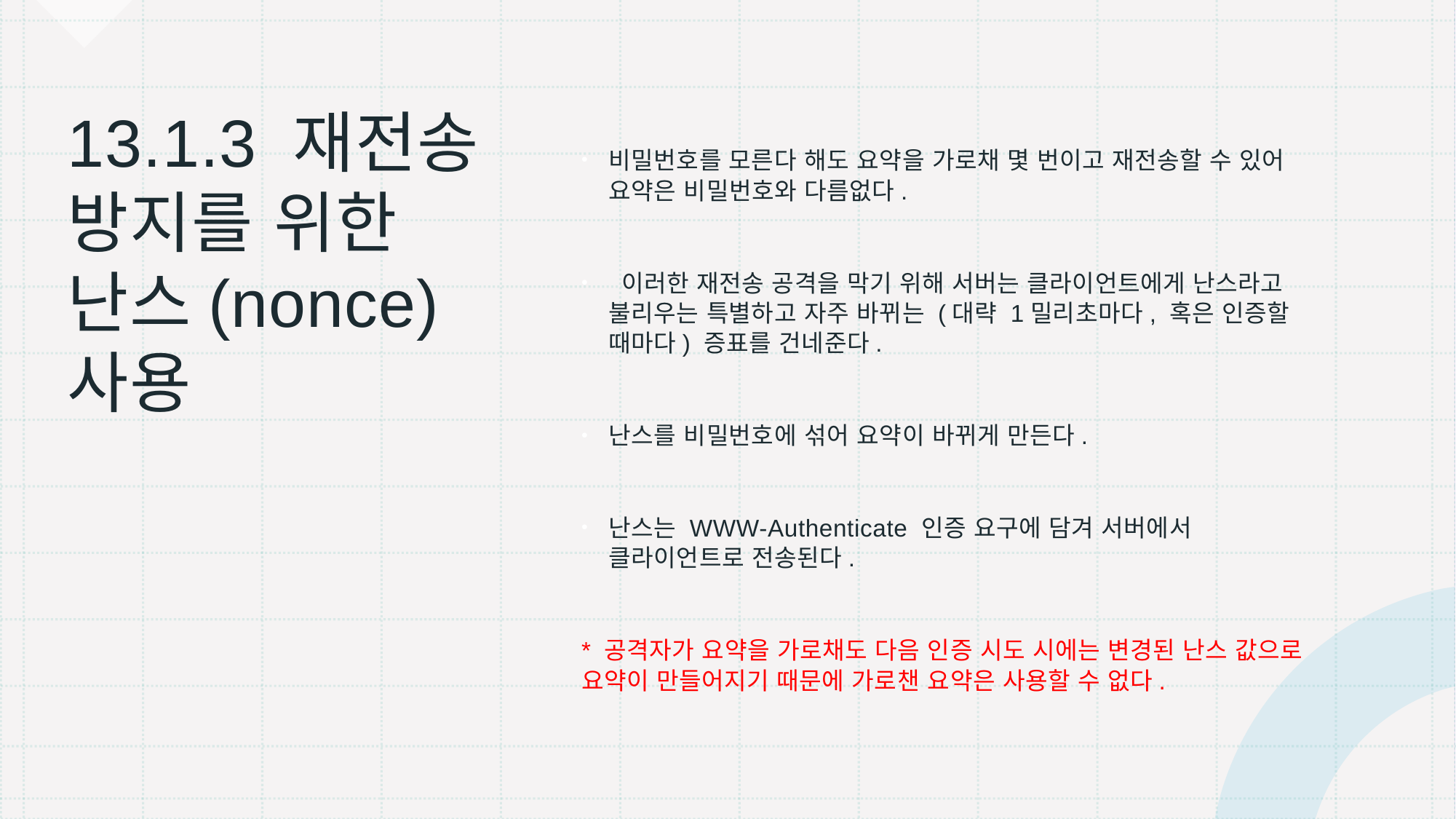

비밀번호를 모른다 해도 요약을 가로채 몇 번이고 재전송할 수 있어 요약은 비밀번호와 다름없다.

 이러한 재전송 공격을 막기 위해 서버는 클라이언트에게 난스라고 불리우는 특별하고 자주 바뀌는 (대략 1밀리초마다, 혹은 인증할 때마다) 증표를 건네준다.

난스를 비밀번호에 섞어 요약이 바뀌게 만든다.

난스는 WWW-Authenticate 인증 요구에 담겨 서버에서 클라이언트로 전송된다.

* 공격자가 요약을 가로채도 다음 인증 시도 시에는 변경된 난스 값으로 요약이 만들어지기 때문에 가로챈 요약은 사용할 수 없다.
# 13.1.3 재전송 방지를 위한 난스(nonce) 사용